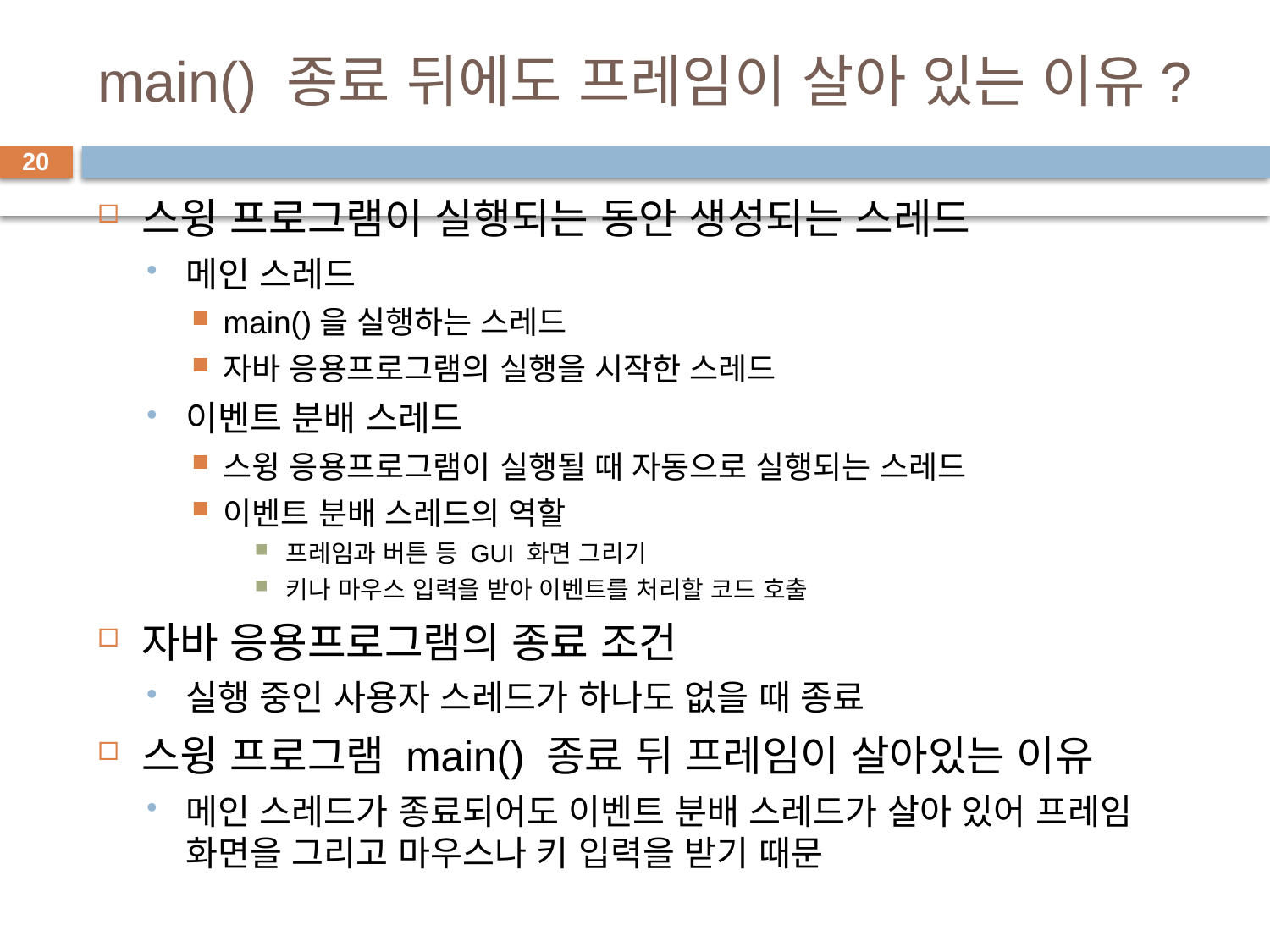

# main() 종료 뒤에도 프레임이 살아 있는 이유?
20
스윙 프로그램이 실행되는 동안 생성되는 스레드
메인 스레드
main()을 실행하는 스레드
자바 응용프로그램의 실행을 시작한 스레드
이벤트 분배 스레드
스윙 응용프로그램이 실행될 때 자동으로 실행되는 스레드
이벤트 분배 스레드의 역할
프레임과 버튼 등 GUI 화면 그리기
키나 마우스 입력을 받아 이벤트를 처리할 코드 호출
자바 응용프로그램의 종료 조건
실행 중인 사용자 스레드가 하나도 없을 때 종료
스윙 프로그램 main() 종료 뒤 프레임이 살아있는 이유
메인 스레드가 종료되어도 이벤트 분배 스레드가 살아 있어 프레임 화면을 그리고 마우스나 키 입력을 받기 때문